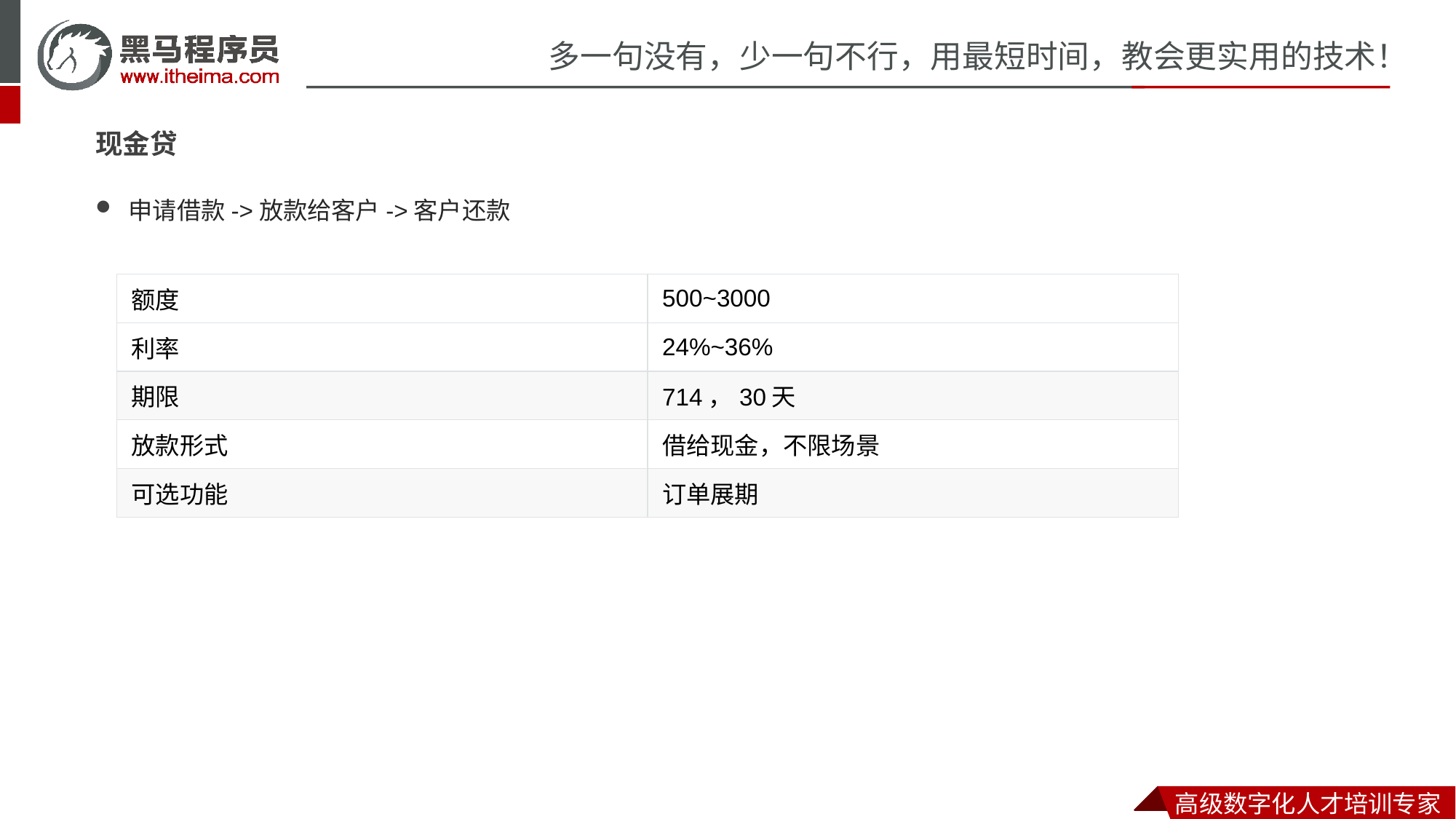

现金贷
申请借款->放款给客户->客户还款

| 额度 | 500~3000 |
| --- | --- |
| 利率 | 24%~36% |
| 期限 | 714，30天 |
| 放款形式 | 借给现金，不限场景 |
| 可选功能 | 订单展期 |